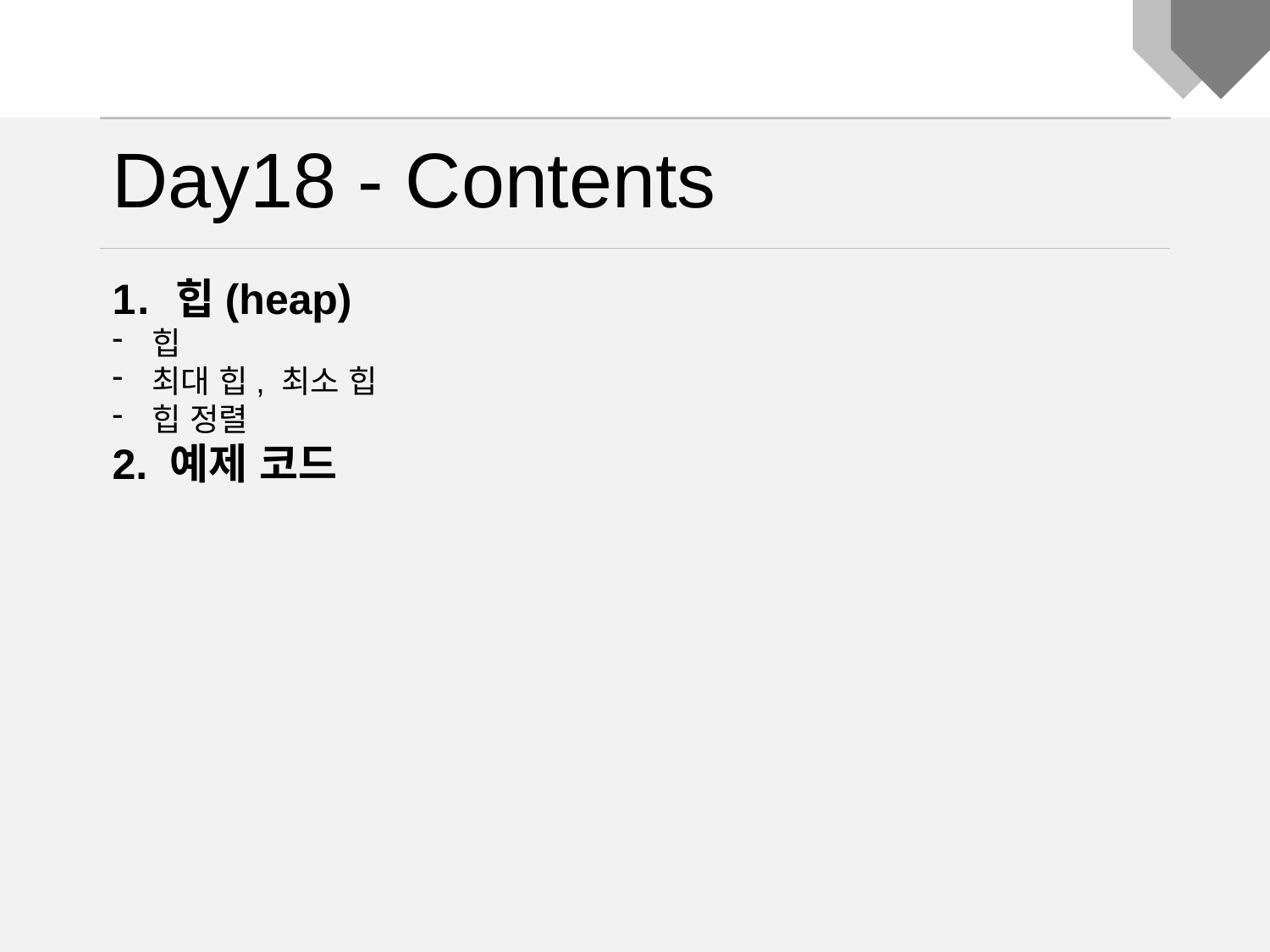

Day18 - Contents
힙(heap)
힙
최대 힙, 최소 힙
힙 정렬
2. 예제 코드